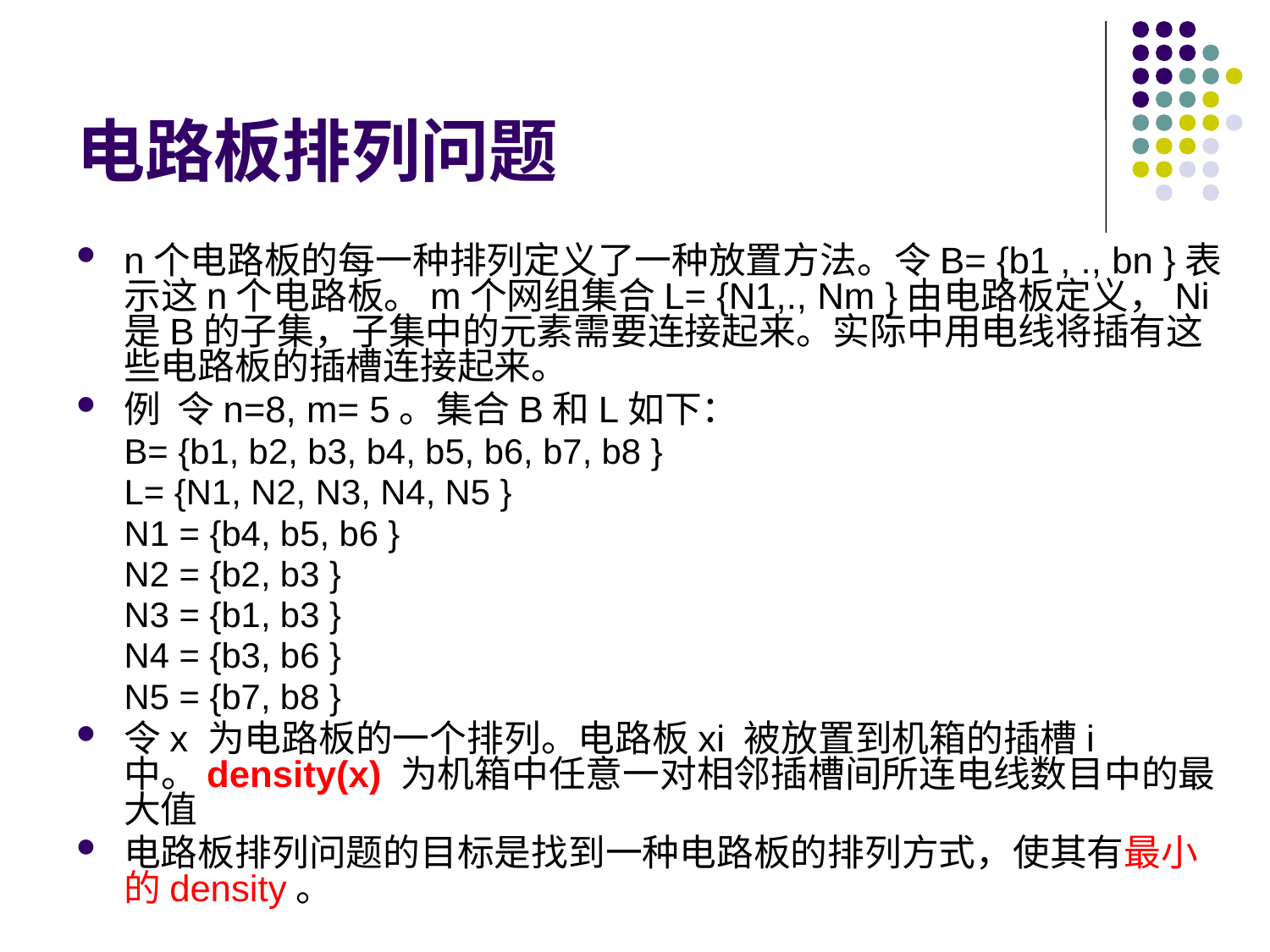

# 电路板排列问题
n个电路板的每一种排列定义了一种放置方法。令B= {b1 , ., bn }表示这n个电路板。m个网组集合L= {N1,., Nm }由电路板定义，Ni 是B的子集，子集中的元素需要连接起来。实际中用电线将插有这些电路板的插槽连接起来。
例  令n=8, m= 5。集合B和L如下：
B= {b1, b2, b3, b4, b5, b6, b7, b8 }
L= {N1, N2, N3, N4, N5 }
N1 = {b4, b5, b6 }
N2 = {b2, b3 }
N3 = {b1, b3 }
N4 = {b3, b6 }
N5 = {b7, b8 }
令x 为电路板的一个排列。电路板xi 被放置到机箱的插槽i 中。density(x) 为机箱中任意一对相邻插槽间所连电线数目中的最大值
电路板排列问题的目标是找到一种电路板的排列方式，使其有最小的density。